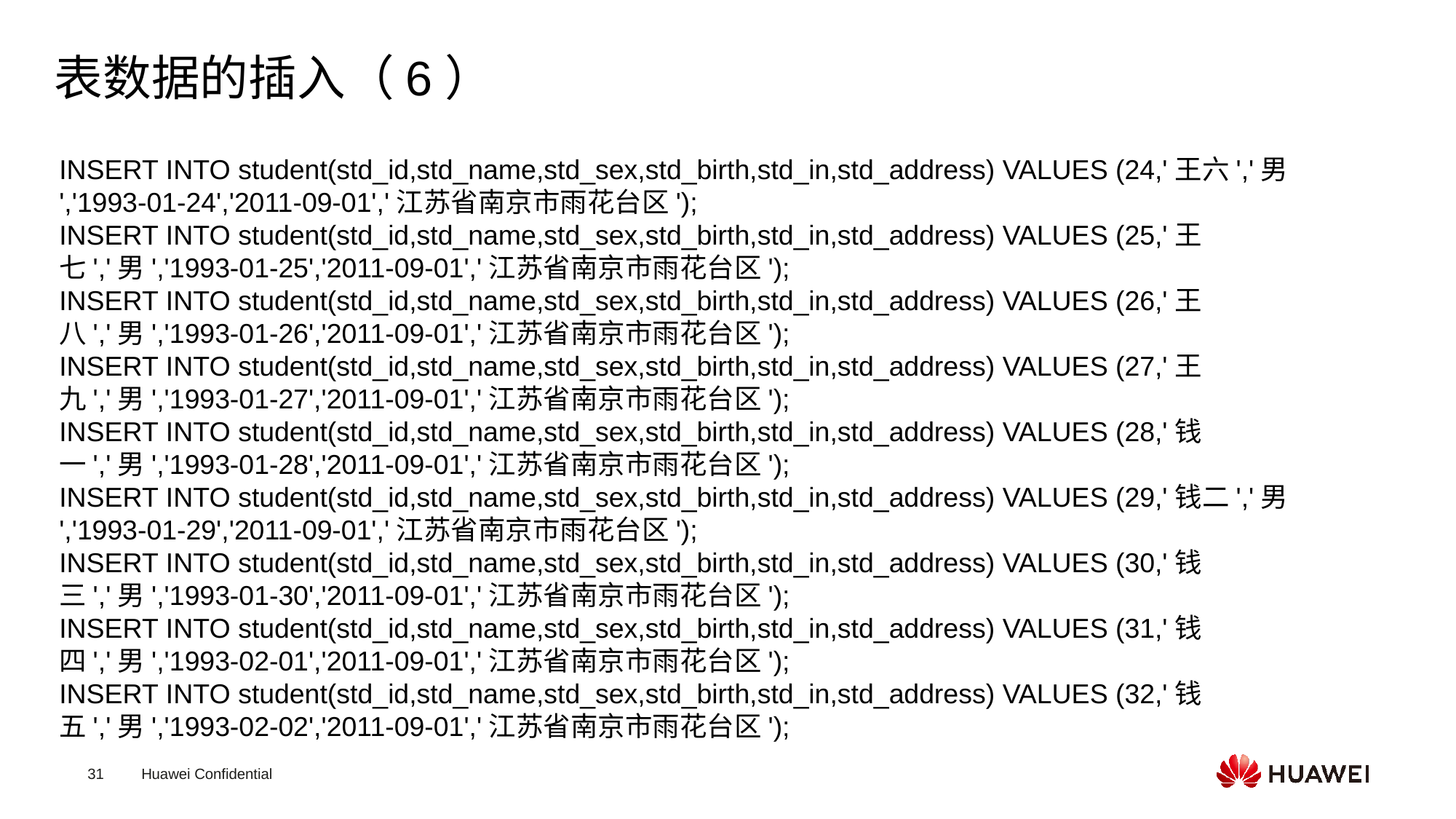

# 表数据的插入（6）
INSERT INTO student(std_id,std_name,std_sex,std_birth,std_in,std_address) VALUES (24,'王六','男
','1993-01-24','2011-09-01','江苏省南京市雨花台区');
INSERT INTO student(std_id,std_name,std_sex,std_birth,std_in,std_address) VALUES (25,'王七','男','1993-01-25','2011-09-01','江苏省南京市雨花台区');
INSERT INTO student(std_id,std_name,std_sex,std_birth,std_in,std_address) VALUES (26,'王八','男','1993-01-26','2011-09-01','江苏省南京市雨花台区');
INSERT INTO student(std_id,std_name,std_sex,std_birth,std_in,std_address) VALUES (27,'王九','男','1993-01-27','2011-09-01','江苏省南京市雨花台区');
INSERT INTO student(std_id,std_name,std_sex,std_birth,std_in,std_address) VALUES (28,'钱一','男','1993-01-28','2011-09-01','江苏省南京市雨花台区');
INSERT INTO student(std_id,std_name,std_sex,std_birth,std_in,std_address) VALUES (29,'钱二','男
','1993-01-29','2011-09-01','江苏省南京市雨花台区');
INSERT INTO student(std_id,std_name,std_sex,std_birth,std_in,std_address) VALUES (30,'钱三','男','1993-01-30','2011-09-01','江苏省南京市雨花台区');
INSERT INTO student(std_id,std_name,std_sex,std_birth,std_in,std_address) VALUES (31,'钱四','男','1993-02-01','2011-09-01','江苏省南京市雨花台区');
INSERT INTO student(std_id,std_name,std_sex,std_birth,std_in,std_address) VALUES (32,'钱五','男','1993-02-02','2011-09-01','江苏省南京市雨花台区');

Text
Text
Text
Text
Text
Text
Text
Text
Text
Text
Text
Text
Text
Text
Text
Text
Text
Text
Text
Text
Text
Text
Text
Text
Text
Text
Text
Text
Text
Text
Text
Text
Text
Text
Text
Text
Text
Text
Text
Text
Text
Text
Text
Text
Text
Text